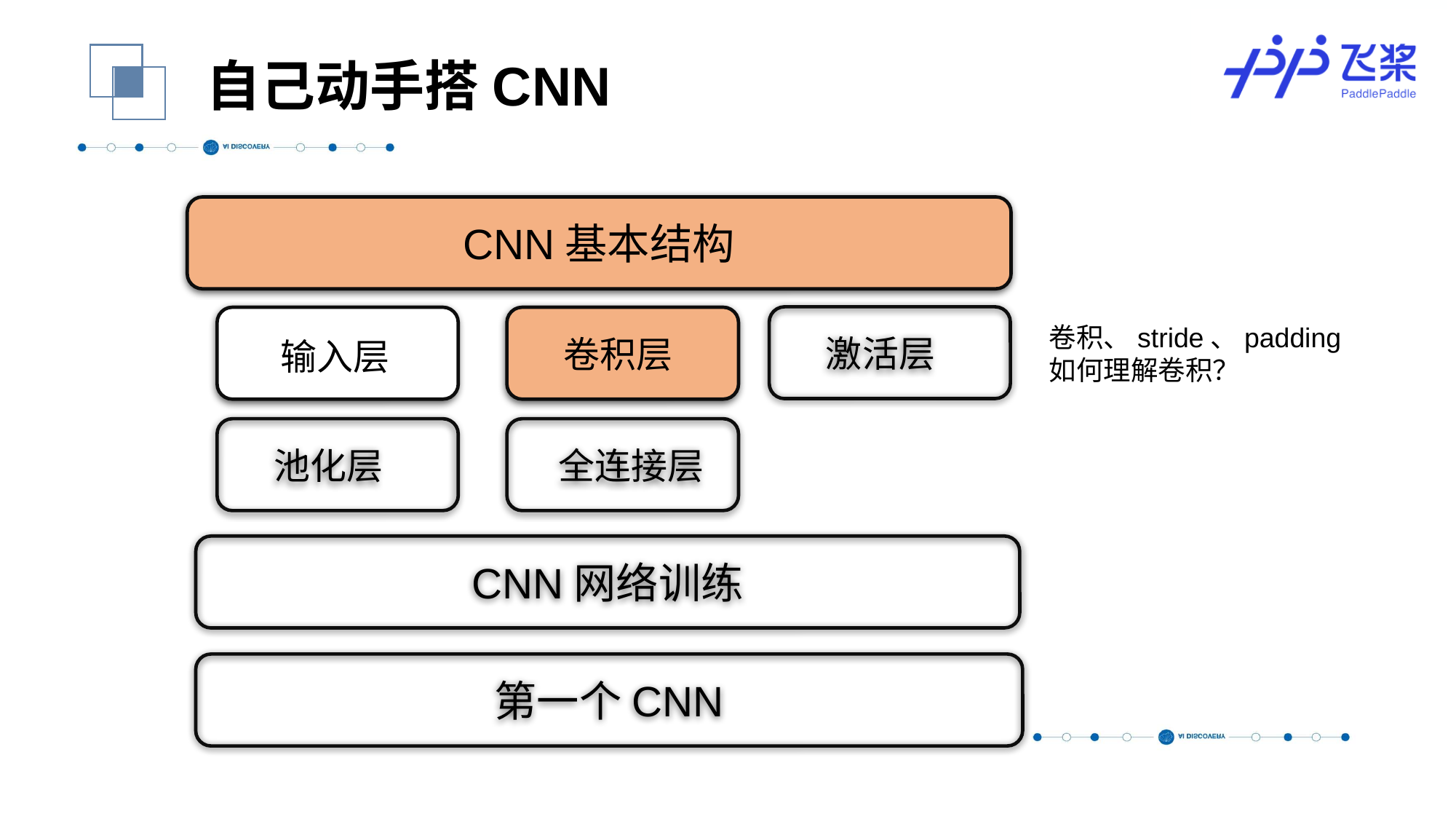

自己动手搭CNN
CNN基本结构
    激活层
    输入层
    卷积层
卷积、stride、padding
如何理解卷积？
    池化层
 全连接层
CNN网络训练
第一个CNN